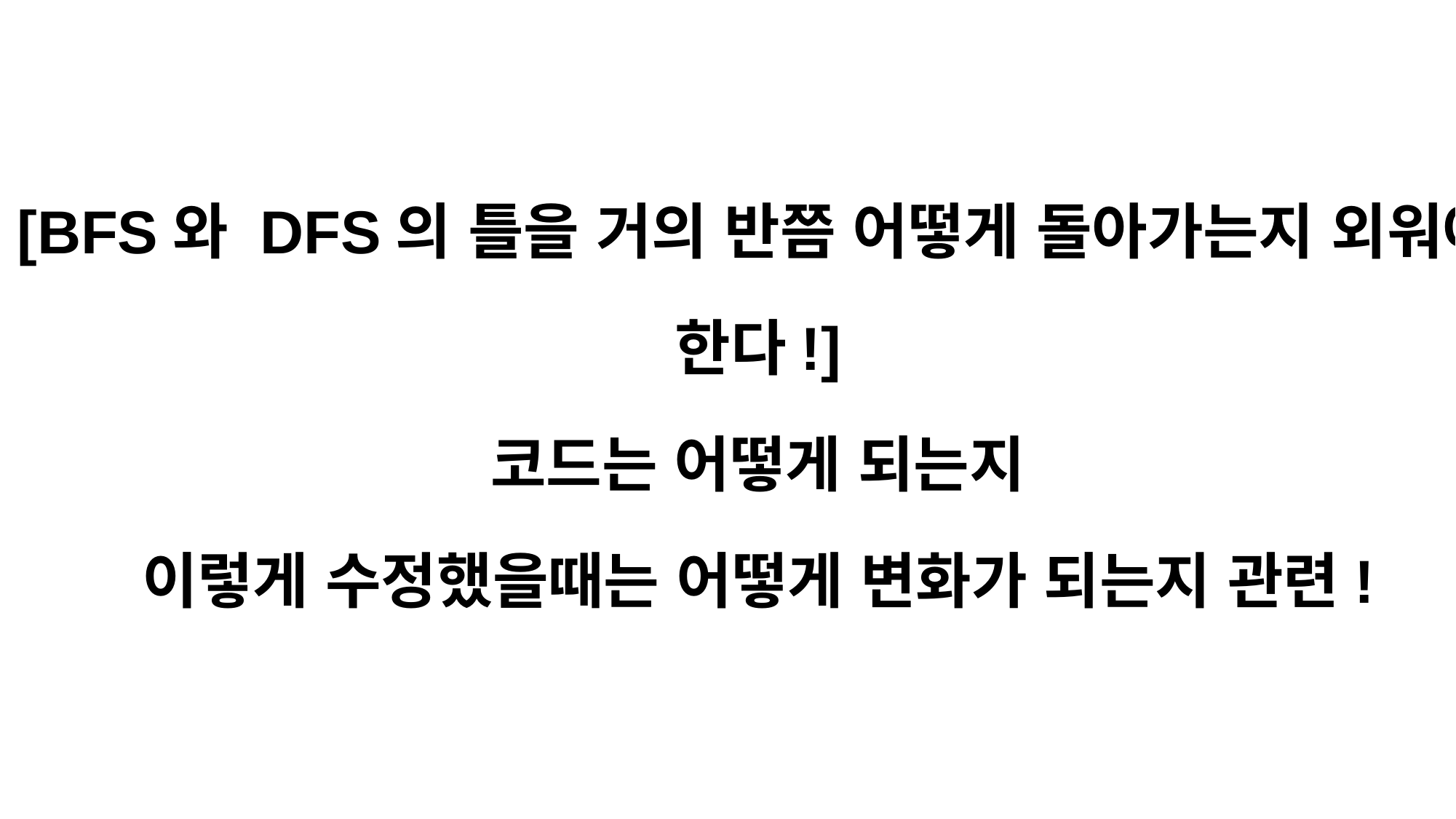

[BFS와 DFS의 틀을 거의 반쯤 어떻게 돌아가는지 외워야 한다!]
코드는 어떻게 되는지
이렇게 수정했을때는 어떻게 변화가 되는지 관련!